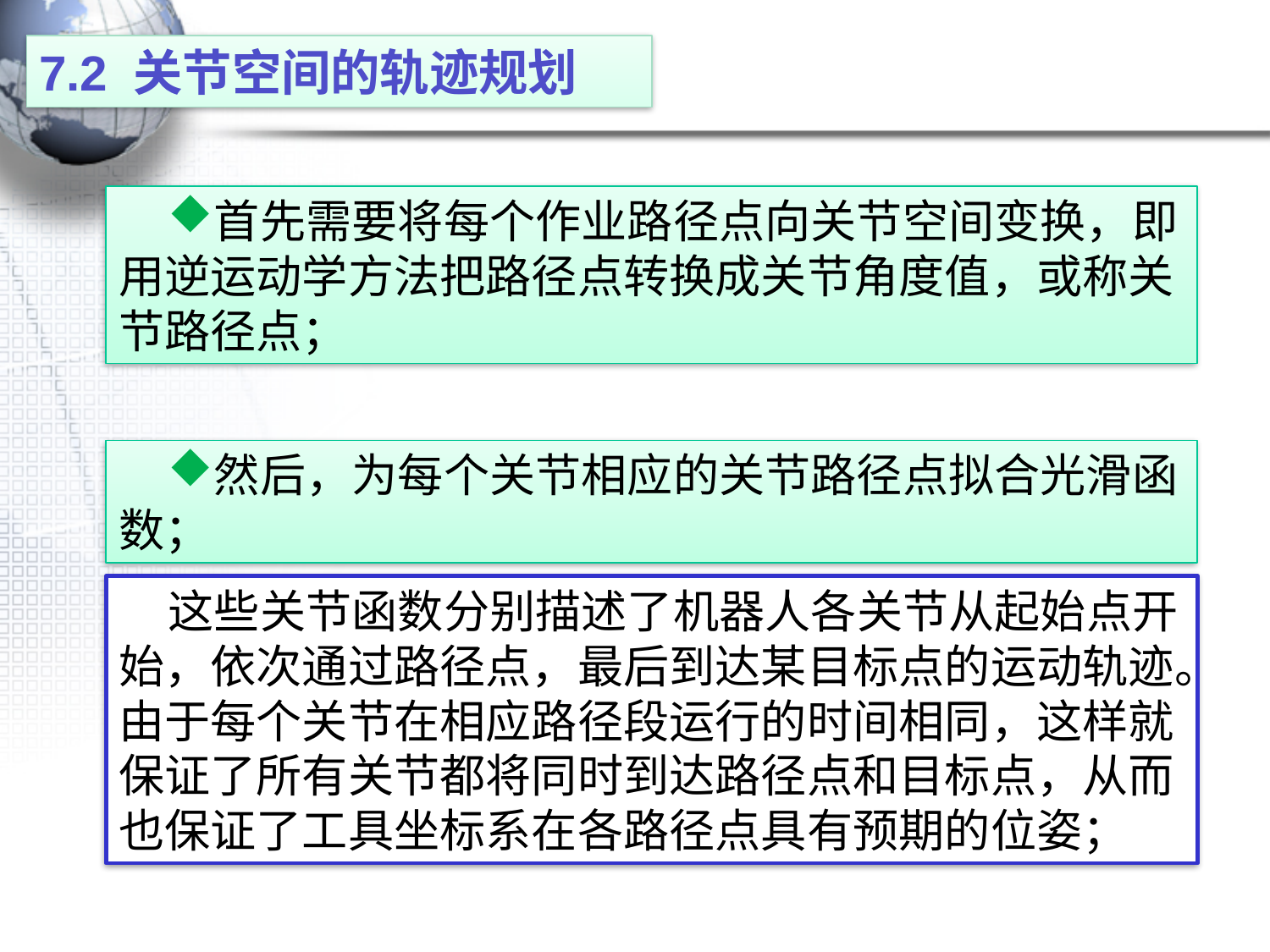

7.2 关节空间的轨迹规划
首先需要将每个作业路径点向关节空间变换，即用逆运动学方法把路径点转换成关节角度值，或称关节路径点；
然后，为每个关节相应的关节路径点拟合光滑函数；
这些关节函数分别描述了机器人各关节从起始点开始，依次通过路径点，最后到达某目标点的运动轨迹。由于每个关节在相应路径段运行的时间相同，这样就保证了所有关节都将同时到达路径点和目标点，从而也保证了工具坐标系在各路径点具有预期的位姿；